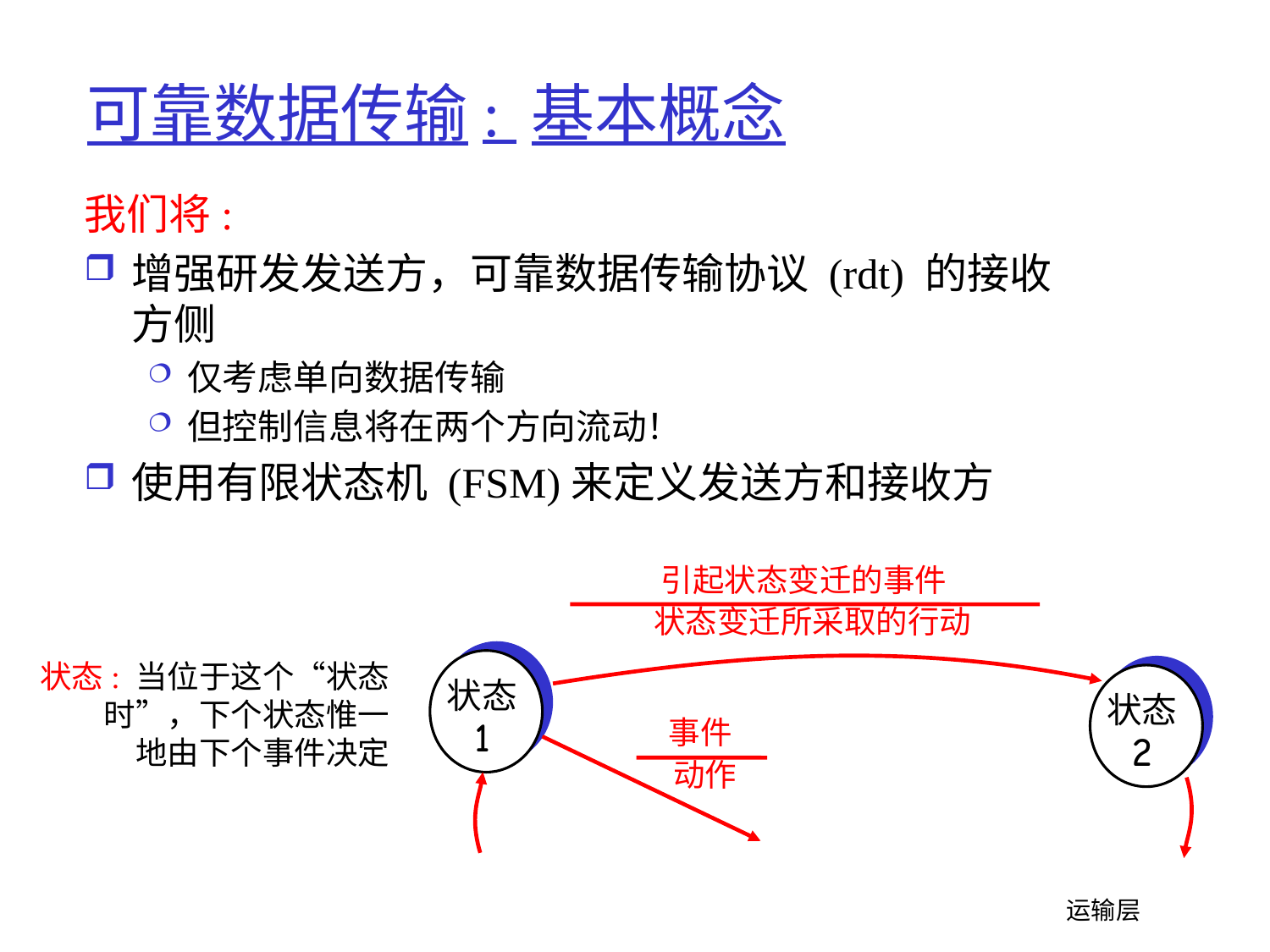

# 可靠数据传输: 基本概念
我们将:
增强研发发送方，可靠数据传输协议 (rdt) 的接收方侧
仅考虑单向数据传输
但控制信息将在两个方向流动！
使用有限状态机 (FSM)来定义发送方和接收方
引起状态变迁的事件
状态变迁所采取的行动

状态
1

状态: 当位于这个“状态时”，下个状态惟一地由下个事件决定

状态
2
事件
动作

 运输层
32